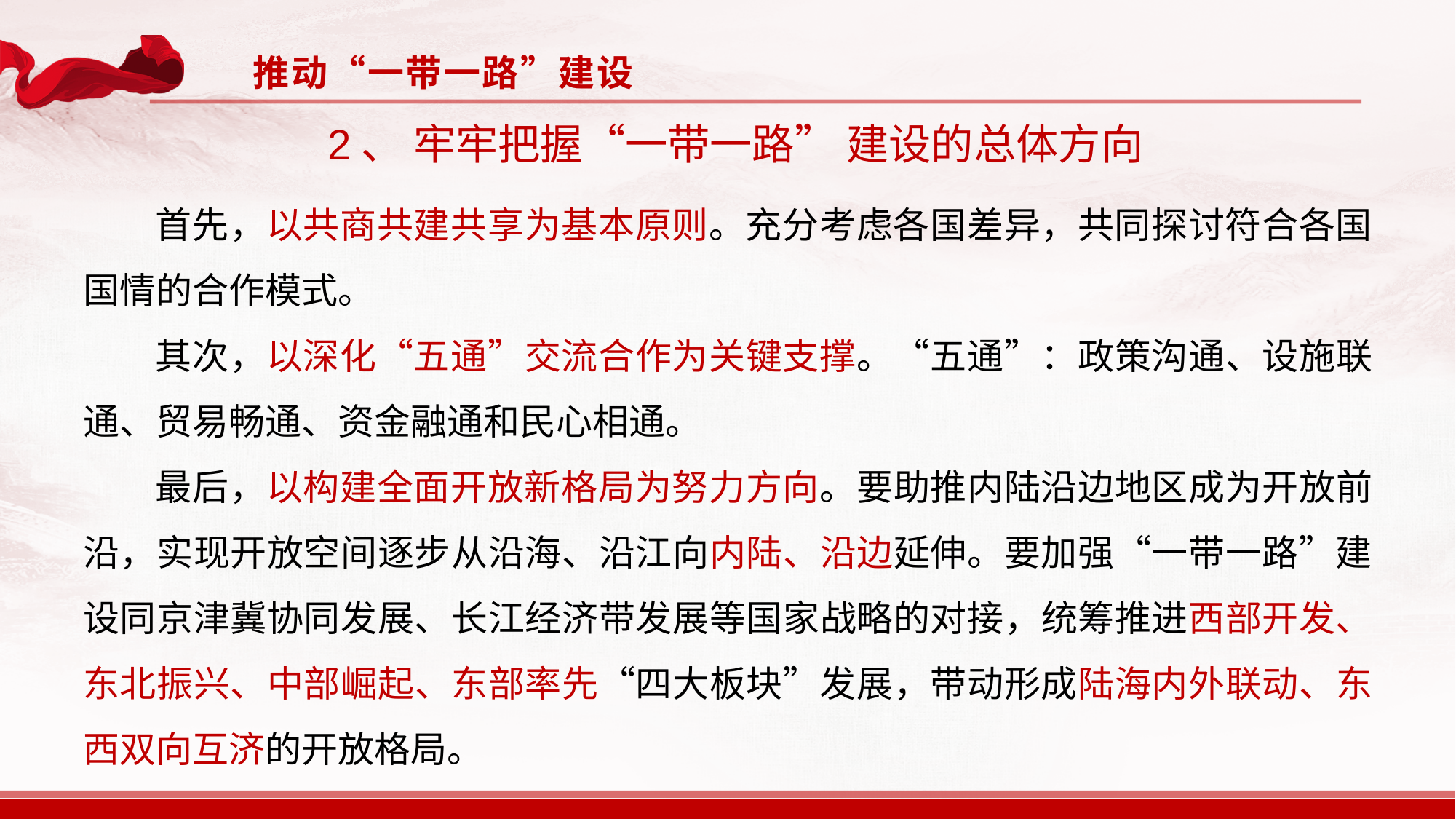

推动“一带一路”建设
2、 牢牢把握“一带一路” 建设的总体方向
 首先，以共商共建共享为基本原则。充分考虑各国差异，共同探讨符合各国国情的合作模式。
 其次，以深化“五通”交流合作为关键支撑。“五通”：政策沟通、设施联通、贸易畅通、资金融通和民心相通。
 最后，以构建全面开放新格局为努力方向。要助推内陆沿边地区成为开放前沿，实现开放空间逐步从沿海、沿江向内陆、沿边延伸。要加强“一带一路”建设同京津冀协同发展、长江经济带发展等国家战略的对接，统筹推进西部开发、东北振兴、中部崛起、东部率先“四大板块”发展，带动形成陆海内外联动、东西双向互济的开放格局。